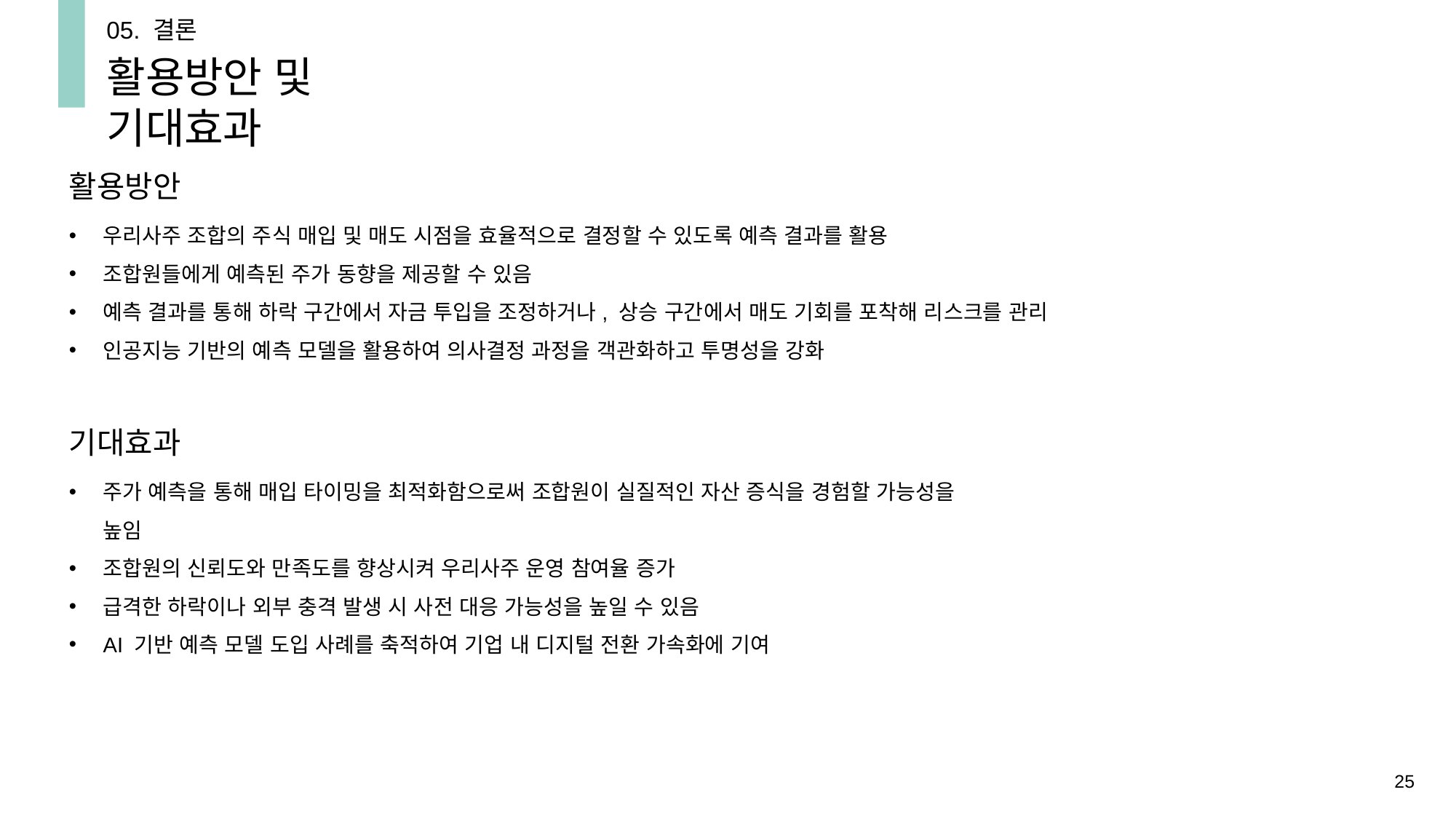

05. 결론
활용방안 및 기대효과
활용방안
우리사주 조합의 주식 매입 및 매도 시점을 효율적으로 결정할 수 있도록 예측 결과를 활용
조합원들에게 예측된 주가 동향을 제공할 수 있음
예측 결과를 통해 하락 구간에서 자금 투입을 조정하거나, 상승 구간에서 매도 기회를 포착해 리스크를 관리
인공지능 기반의 예측 모델을 활용하여 의사결정 과정을 객관화하고 투명성을 강화
기대효과
주가 예측을 통해 매입 타이밍을 최적화함으로써 조합원이 실질적인 자산 증식을 경험할 가능성을 높임
조합원의 신뢰도와 만족도를 향상시켜 우리사주 운영 참여율 증가
급격한 하락이나 외부 충격 발생 시 사전 대응 가능성을 높일 수 있음
AI 기반 예측 모델 도입 사례를 축적하여 기업 내 디지털 전환 가속화에 기여
25